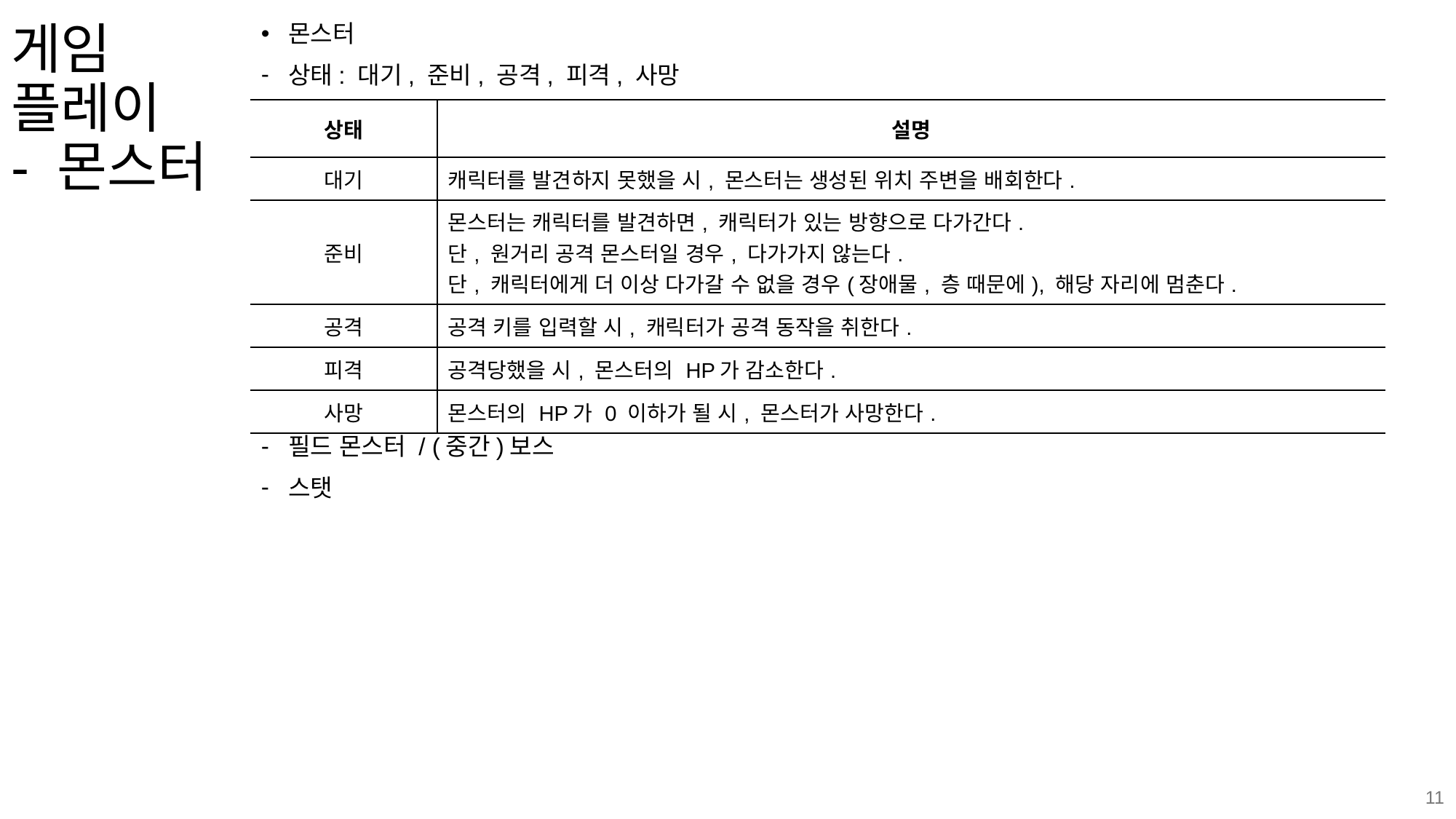

몬스터
상태: 대기, 준비, 공격, 피격, 사망

필드 몬스터 / (중간)보스
스탯
# 게임 플레이 - 몬스터
| 상태 | 설명 |
| --- | --- |
| 대기 | 캐릭터를 발견하지 못했을 시, 몬스터는 생성된 위치 주변을 배회한다. |
| 준비 | 몬스터는 캐릭터를 발견하면, 캐릭터가 있는 방향으로 다가간다. 단, 원거리 공격 몬스터일 경우, 다가가지 않는다. 단, 캐릭터에게 더 이상 다가갈 수 없을 경우(장애물, 층 때문에), 해당 자리에 멈춘다. |
| 공격 | 공격 키를 입력할 시, 캐릭터가 공격 동작을 취한다. |
| 피격 | 공격당했을 시, 몬스터의 HP가 감소한다. |
| 사망 | 몬스터의 HP가 0 이하가 될 시, 몬스터가 사망한다. |
11